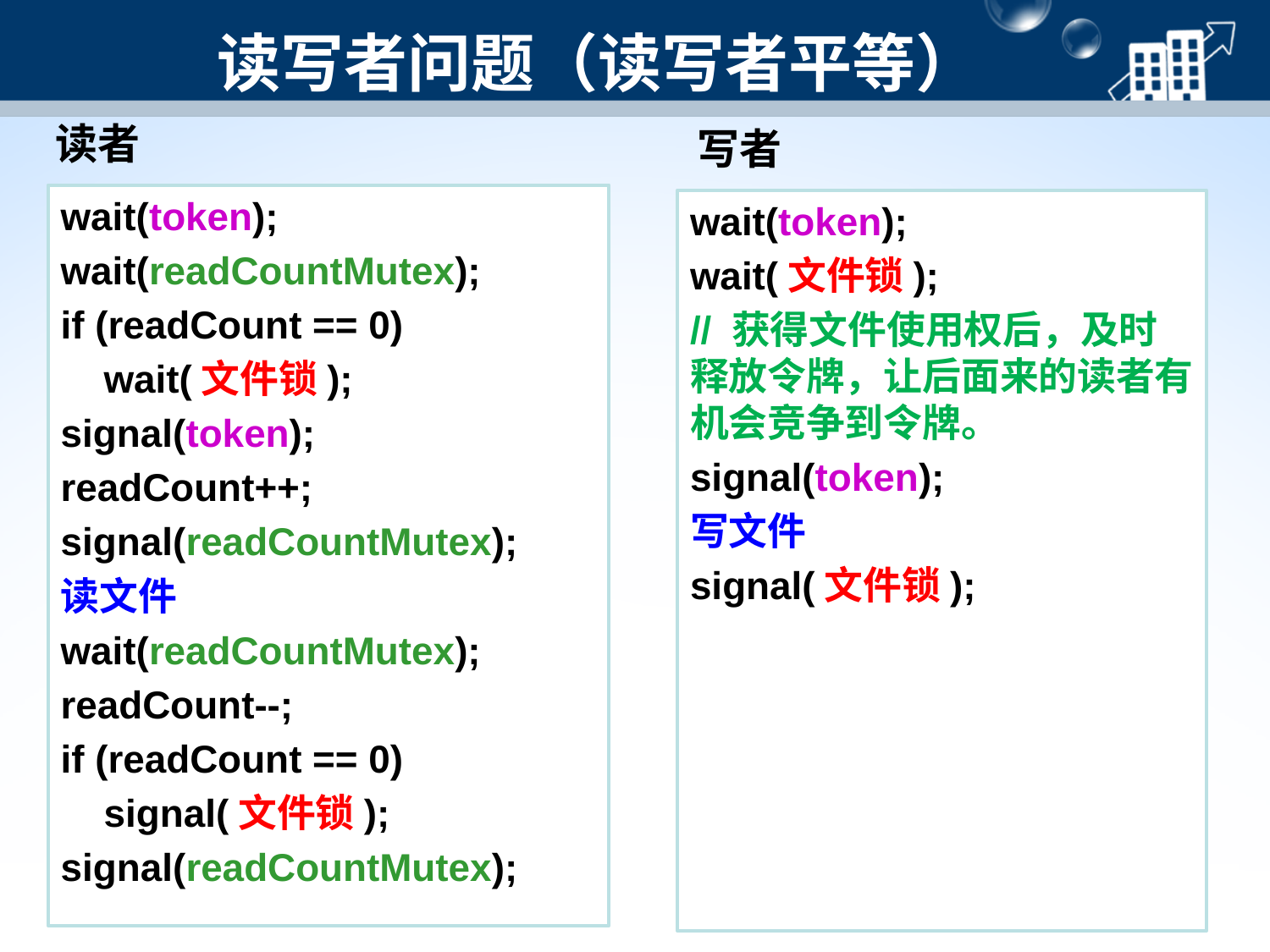

# 读写者问题（读写者平等）
读者
wait(token);
wait(readCountMutex);
if (readCount == 0)
    wait(文件锁);
signal(token);
readCount++;
signal(readCountMutex);
读文件
wait(readCountMutex);
readCount--;
if (readCount == 0)
    signal(文件锁);
signal(readCountMutex);

写者
wait(token);
wait(文件锁);
// 获得文件使用权后，及时释放令牌，让后面来的读者有机会竞争到令牌。
signal(token);
写文件
signal(文件锁);